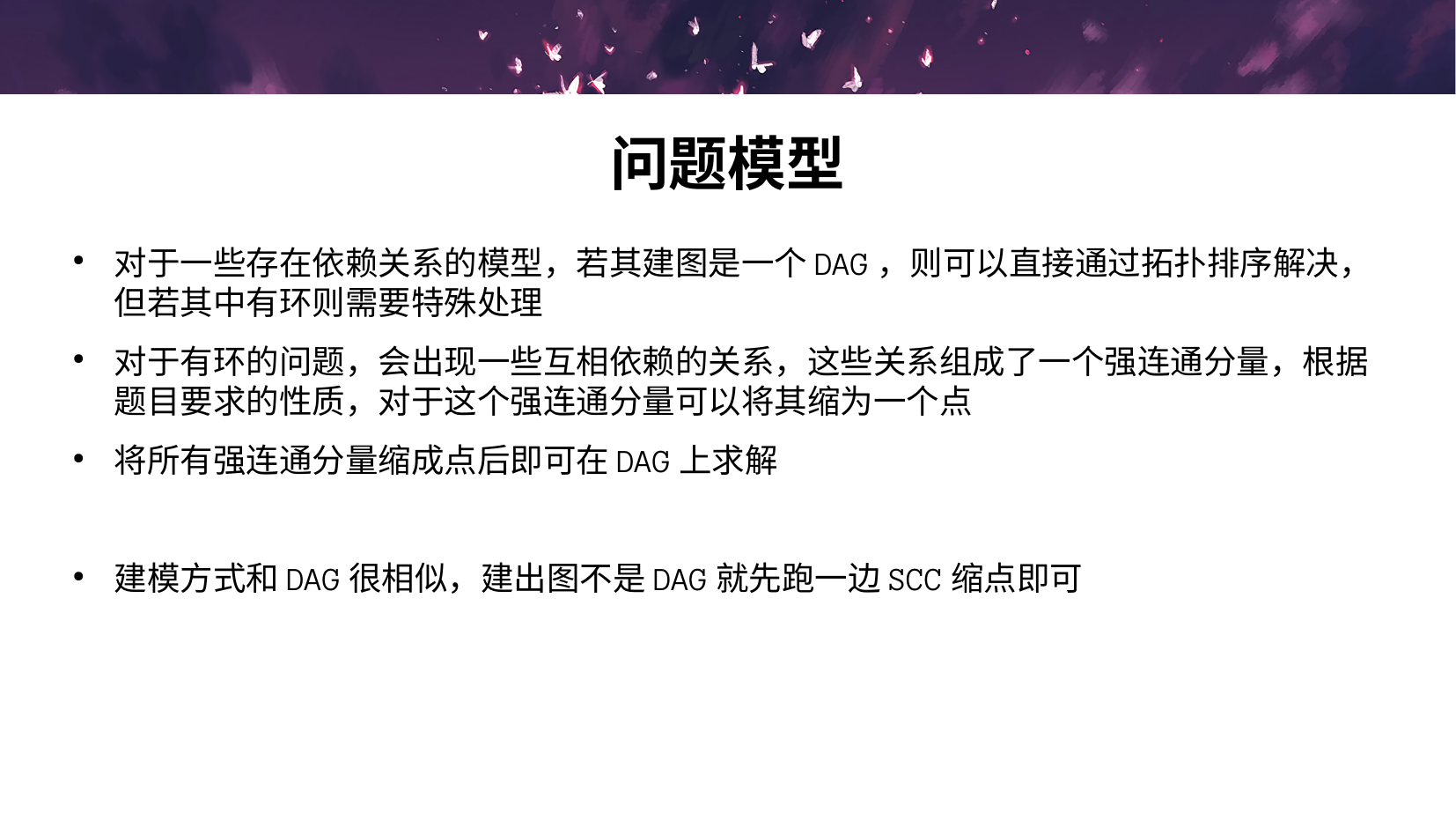

# 问题模型
对于一些存在依赖关系的模型，若其建图是一个DAG，则可以直接通过拓扑排序解决，但若其中有环则需要特殊处理
对于有环的问题，会出现一些互相依赖的关系，这些关系组成了一个强连通分量，根据题目要求的性质，对于这个强连通分量可以将其缩为一个点
将所有强连通分量缩成点后即可在DAG上求解

建模方式和DAG很相似，建出图不是DAG就先跑一边SCC缩点即可